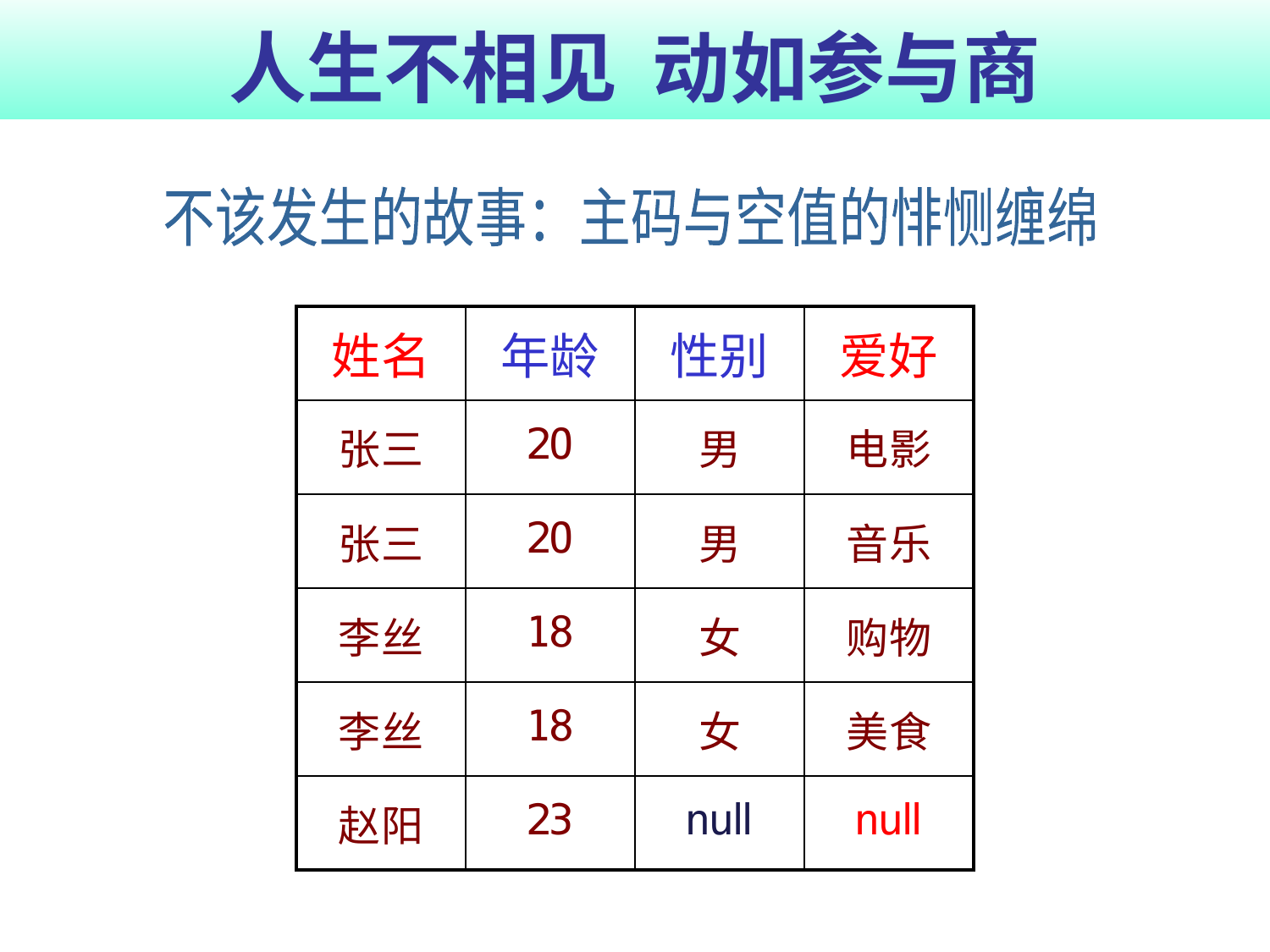

# 人生不相见  动如参与商
不该发生的故事：主码与空值的悱恻缠绵
| 姓名 | 年龄 | 性别 | 爱好 |
| --- | --- | --- | --- |
| 张三 | 20 | 男 | 电影 |
| 张三 | 20 | 男 | 音乐 |
| 李丝 | 18 | 女 | 购物 |
| 李丝 | 18 | 女 | 美食 |
| 赵阳 | 23 | null | null |